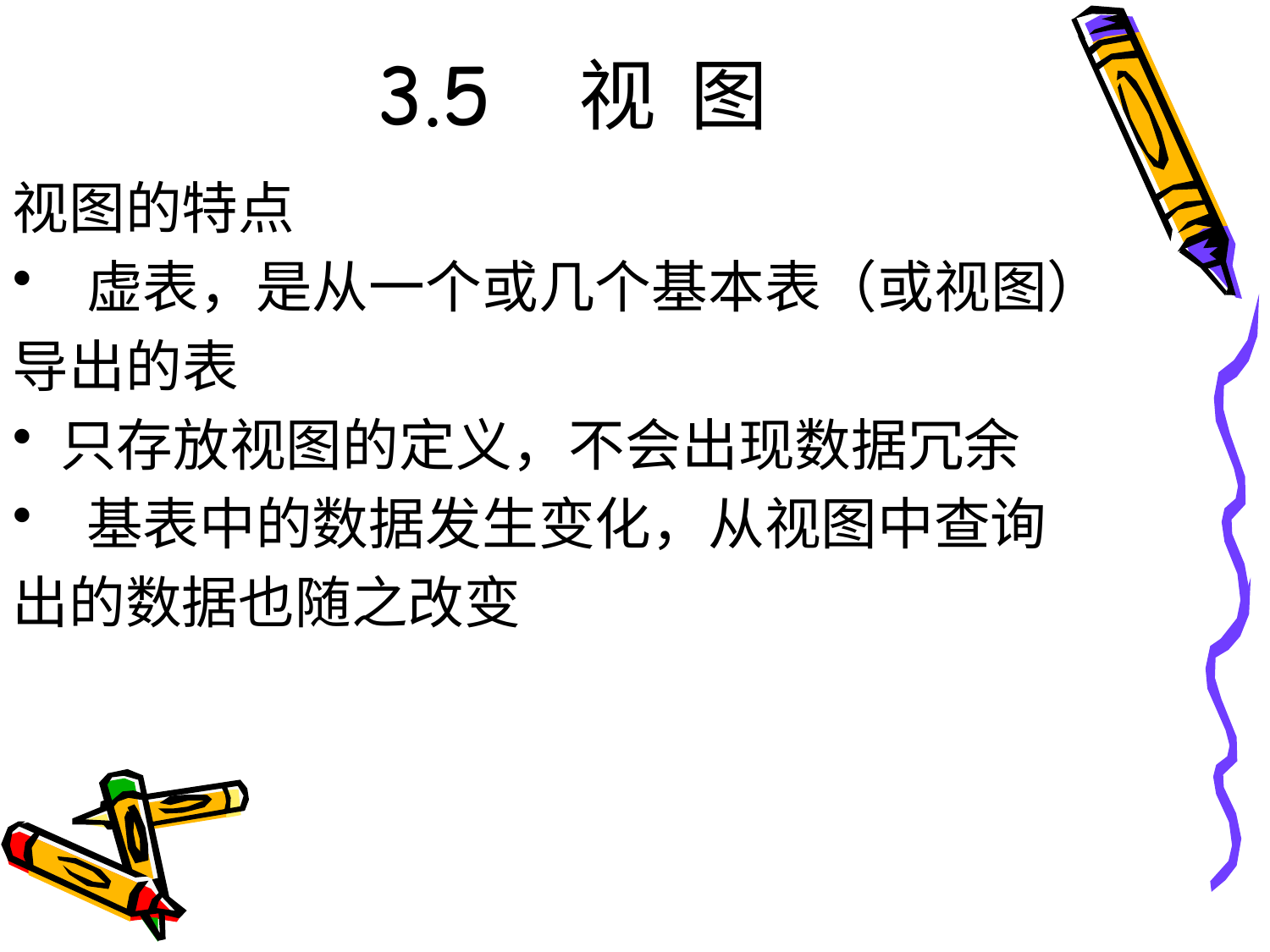

# 3.5   视  图
视图的特点
 虚表，是从一个或几个基本表（或视图）
导出的表
只存放视图的定义，不会出现数据冗余
 基表中的数据发生变化，从视图中查询
出的数据也随之改变